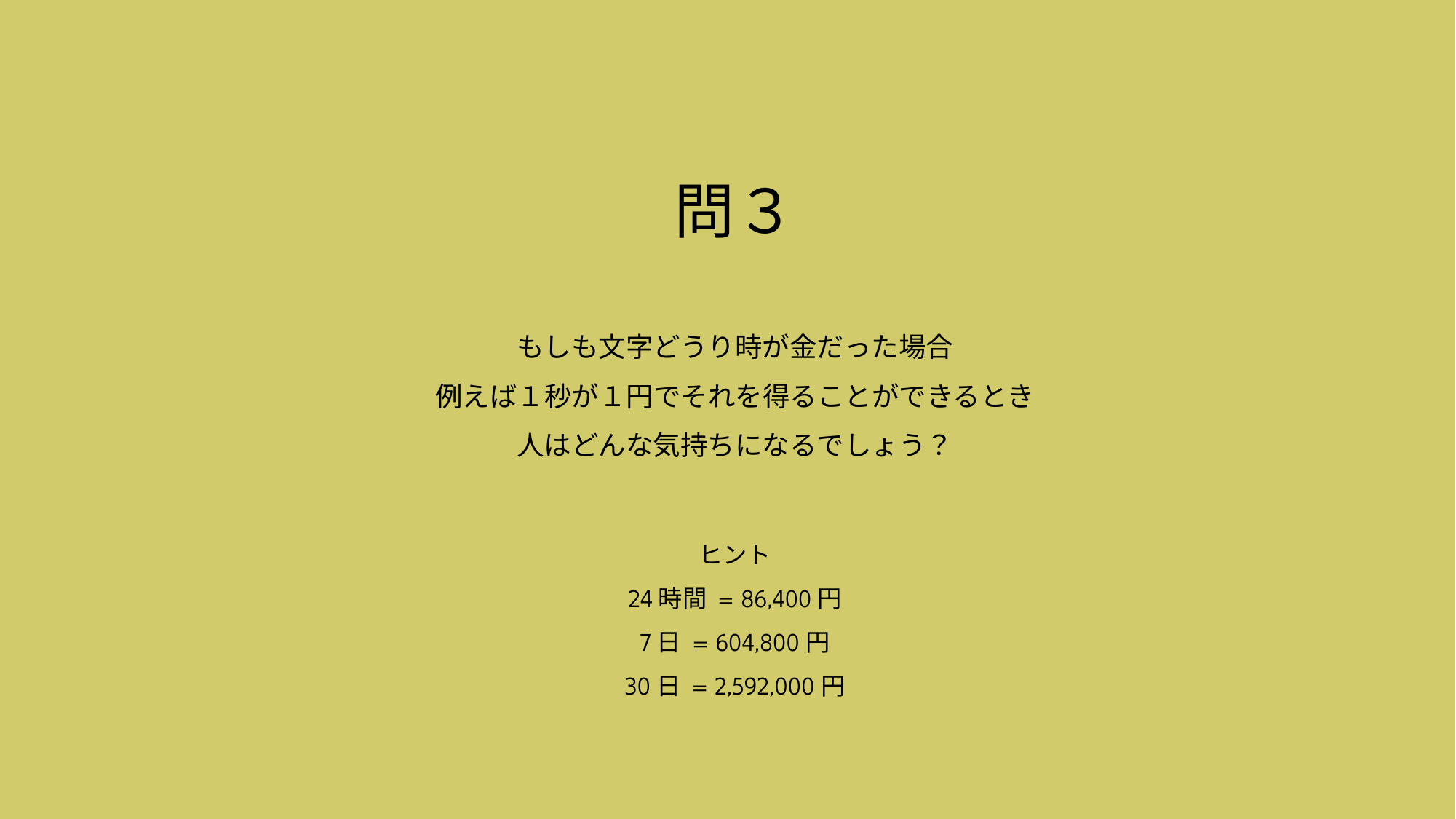

問３
もしも文字どうり時が金だった場合
例えば１秒が１円でそれを得ることができるとき
人はどんな気持ちになるでしょう？

ヒント
24時間 = 86,400円
7日 = 604,800円
30日 = 2,592,000円